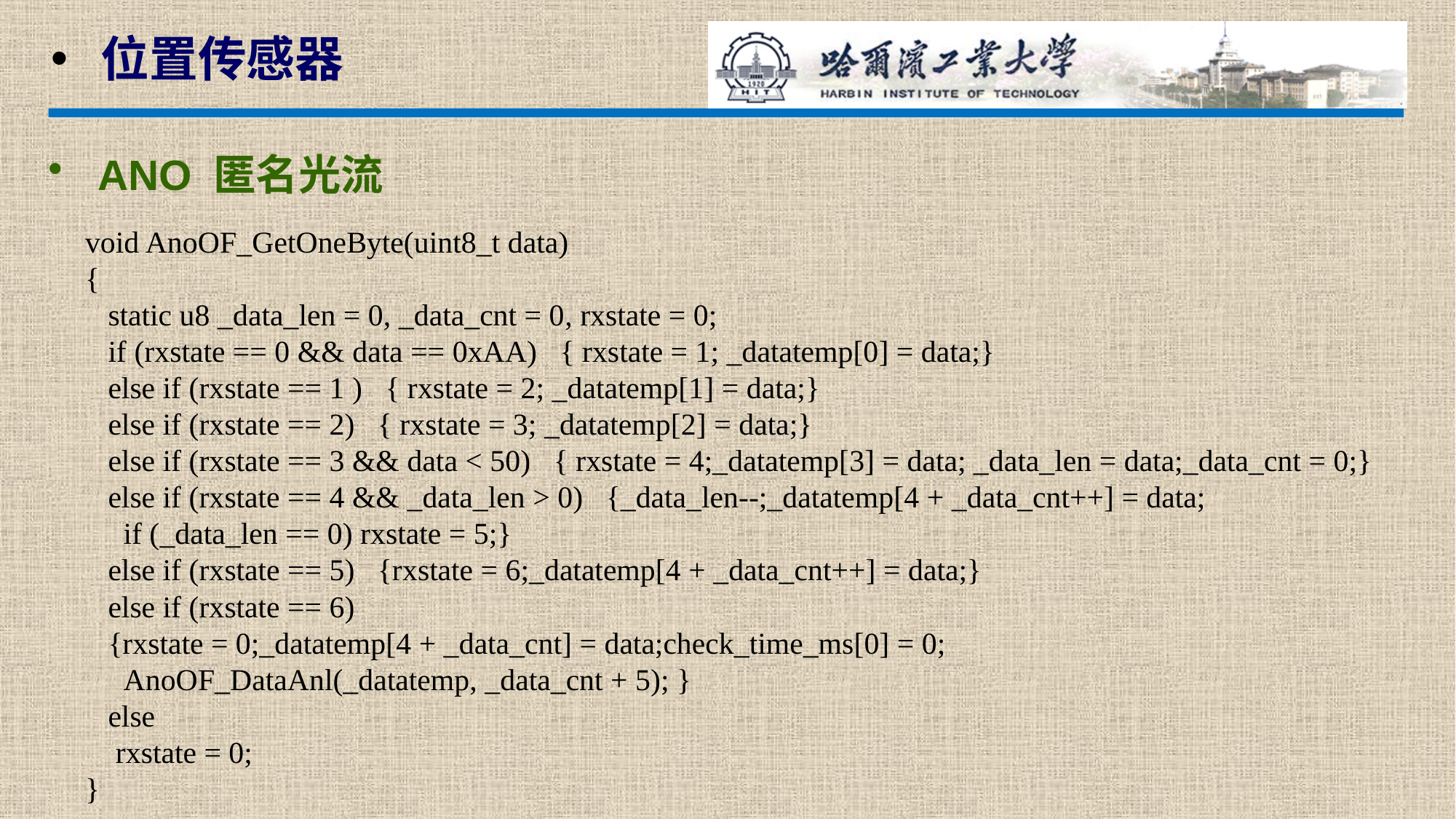

位置传感器
  ANO 匿名光流
void AnoOF_GetOneByte(uint8_t data)
{
   static u8 _data_len = 0, _data_cnt = 0, rxstate = 0;
   if (rxstate == 0 && data == 0xAA)   { rxstate = 1; _datatemp[0] = data;}
   else if (rxstate == 1 )   { rxstate = 2; _datatemp[1] = data;}
   else if (rxstate == 2)   { rxstate = 3; _datatemp[2] = data;}
   else if (rxstate == 3 && data < 50)   { rxstate = 4;_datatemp[3] = data; _data_len = data;_data_cnt = 0;}
   else if (rxstate == 4 && _data_len > 0)   {_data_len--;_datatemp[4 + _data_cnt++] = data;
     if (_data_len == 0) rxstate = 5;}
   else if (rxstate == 5)   {rxstate = 6;_datatemp[4 + _data_cnt++] = data;}
   else if (rxstate == 6)
   {rxstate = 0;_datatemp[4 + _data_cnt] = data;check_time_ms[0] = 0;
     AnoOF_DataAnl(_datatemp, _data_cnt + 5); }
   else
    rxstate = 0;
}